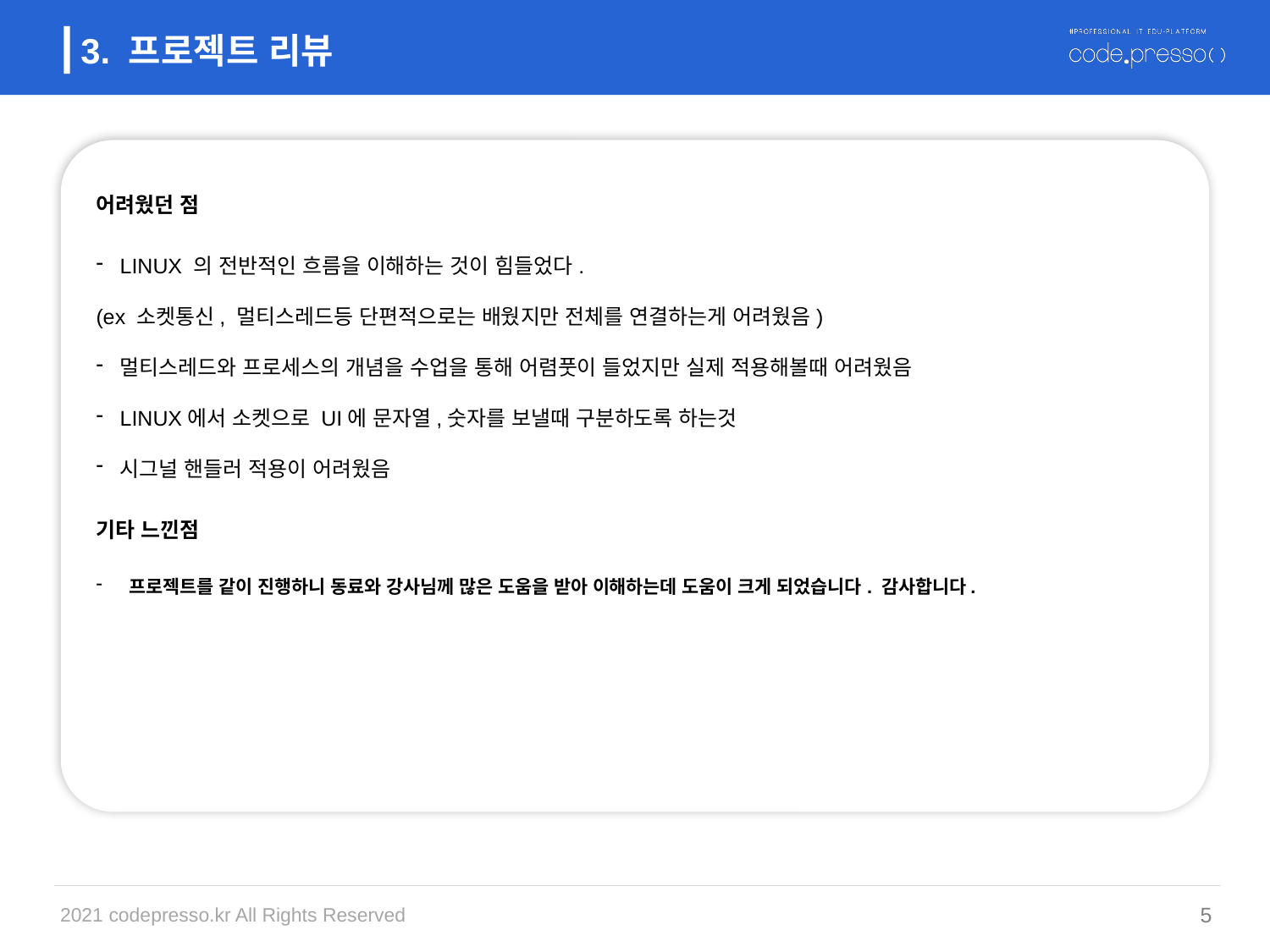

3. 프로젝트 리뷰

어려웠던 점
LINUX 의 전반적인 흐름을 이해하는 것이 힘들었다.
(ex 소켓통신, 멀티스레드등 단편적으로는 배웠지만 전체를 연결하는게 어려웠음)
멀티스레드와 프로세스의 개념을 수업을 통해 어렴풋이 들었지만 실제 적용해볼때 어려웠음
LINUX에서 소켓으로 UI에 문자열,숫자를 보낼때 구분하도록 하는것
시그널 핸들러 적용이 어려웠음

기타 느낀점
 프로젝트를 같이 진행하니 동료와 강사님께 많은 도움을 받아 이해하는데 도움이 크게 되었습니다. 감사합니다.